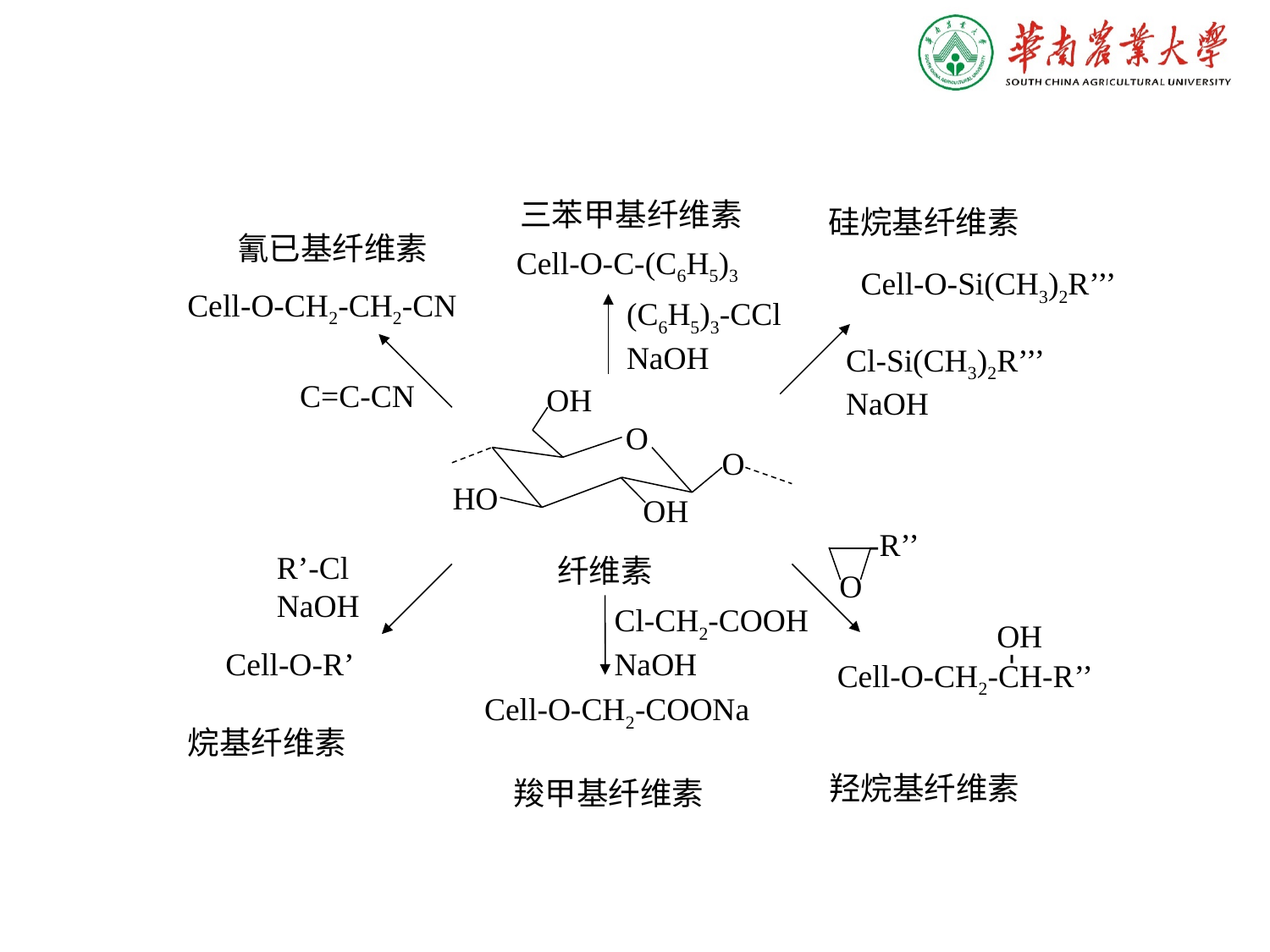

三苯甲基纤维素
硅烷基纤维素
氰已基纤维素
Cell-O-C-(C6H5)3
Cell-O-Si(CH3)2R’’’
Cell-O-CH2-CH2-CN
(C6H5)3-CCl
NaOH
Cl-Si(CH3)2R’’’
NaOH
C=C-CN
OH
O
O
HO
OH
-R’’
R’-Cl
NaOH
纤维素
O

Cl-CH2-COOH
NaOH
OH
Cell-O-R’
-
Cell-O-CH2-CH-R’’
Cell-O-CH2-COONa
烷基纤维素
羟烷基纤维素
羧甲基纤维素